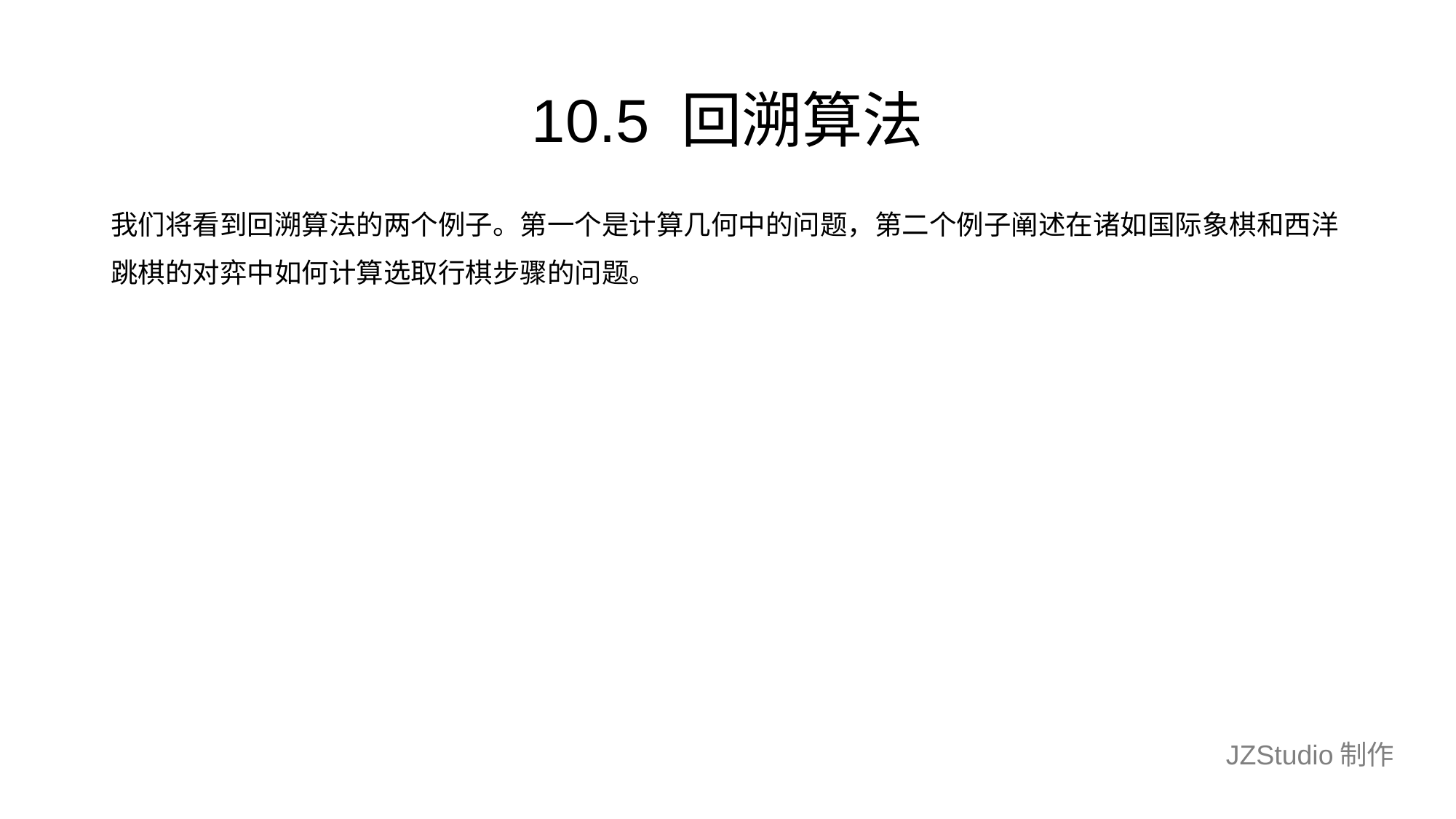

# 10.5 回溯算法
我们将看到回溯算法的两个例子。第一个是计算几何中的问题，第二个例子阐述在诸如国际象棋和西洋
跳棋的对弈中如何计算选取行棋步骤的问题。